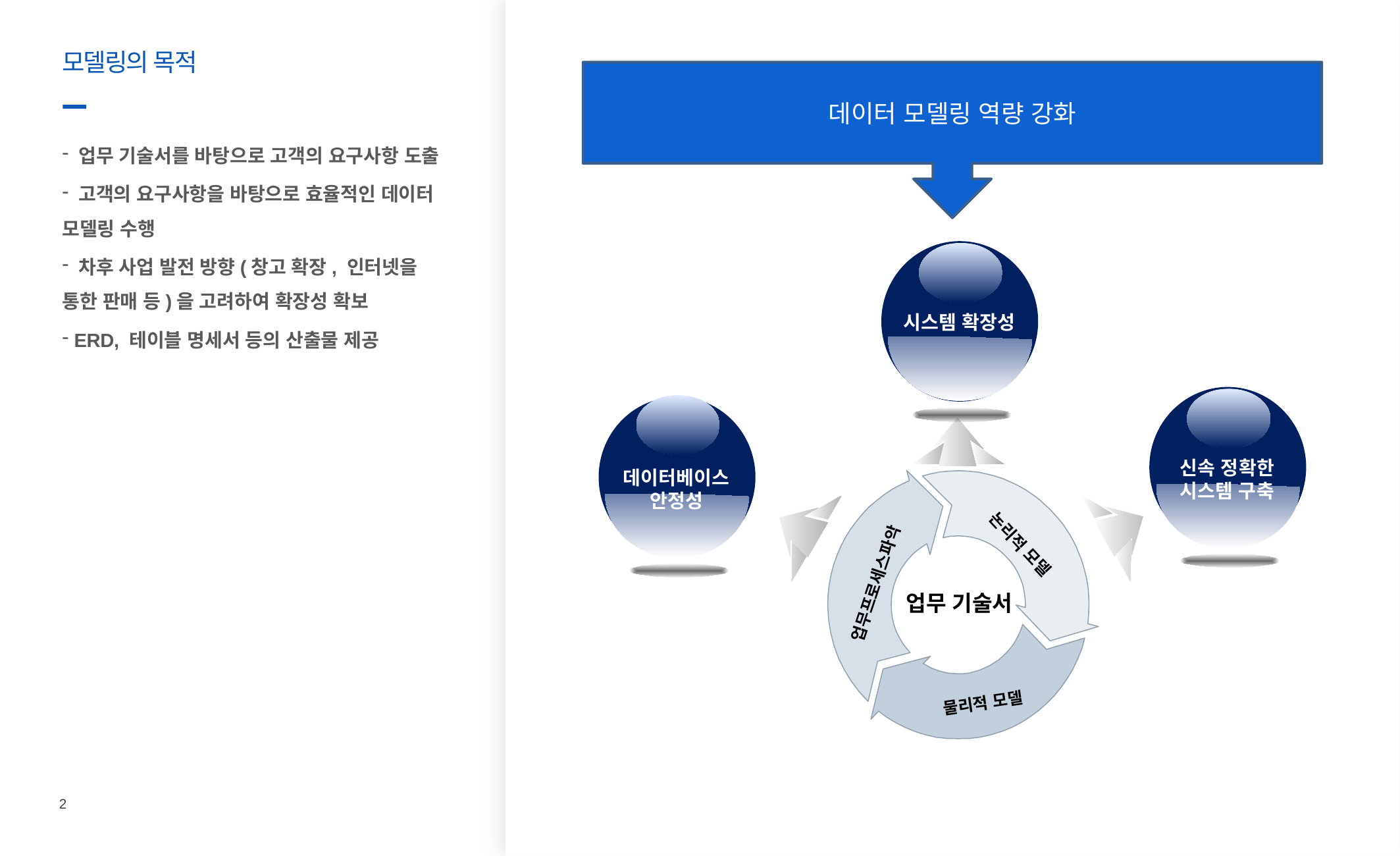

# 모델링의 목적
데이터 모델링 역량 강화
 업무 기술서를 바탕으로 고객의 요구사항 도출
 고객의 요구사항을 바탕으로 효율적인 데이터 모델링 수행
 차후 사업 발전 방향(창고 확장, 인터넷을 통한 판매 등)을 고려하여 확장성 확보
 ERD, 테이블 명세서 등의 산출물 제공

시스템 확장성

데이터베이스
안정성

신속 정확한
시스템 구축

논리적 모델
업무프로세스파악
업무 기술서
물리적 모델